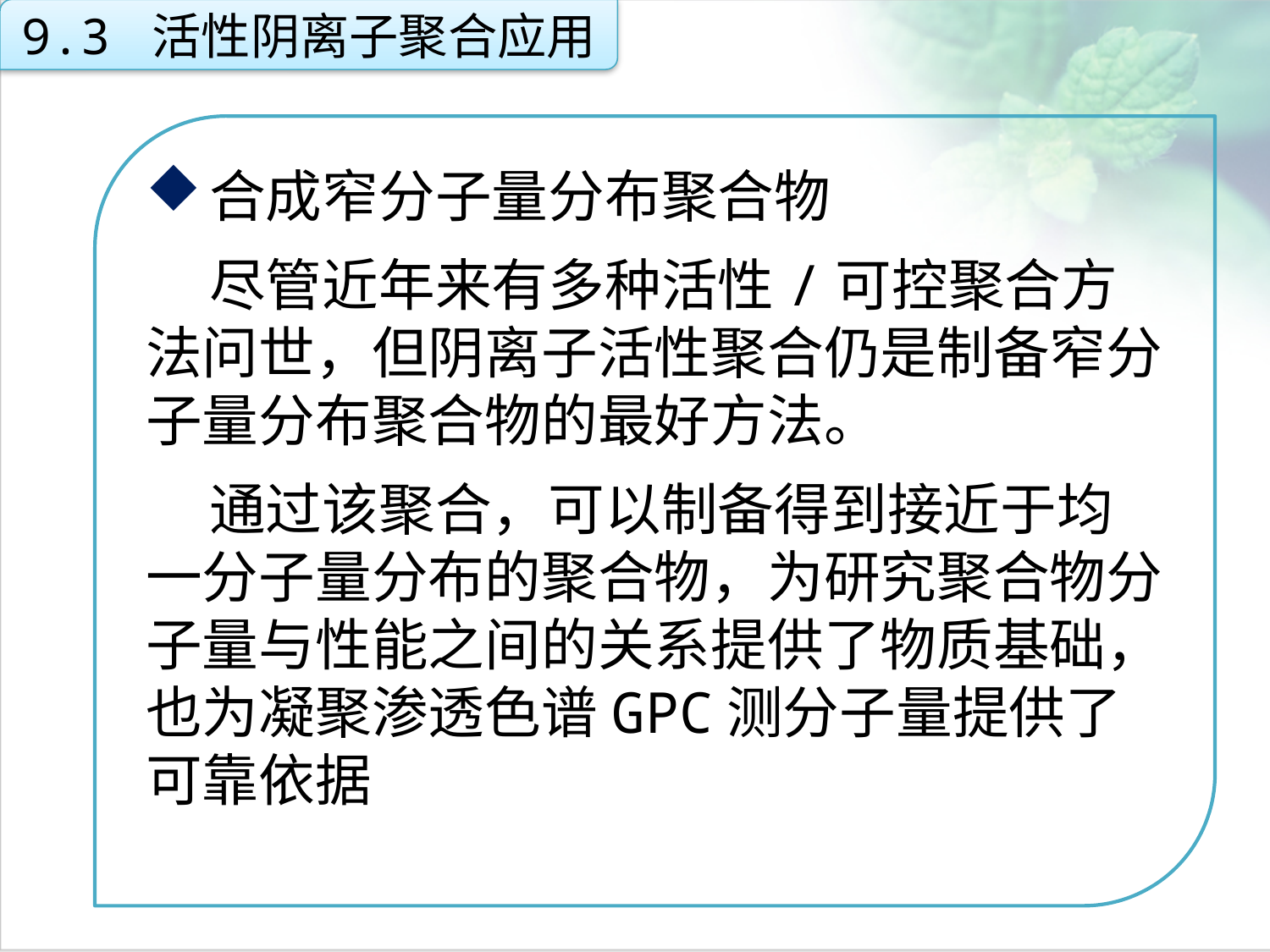

9.3 活性阴离子聚合应用
合成窄分子量分布聚合物
尽管近年来有多种活性/可控聚合方法问世，但阴离子活性聚合仍是制备窄分子量分布聚合物的最好方法。
通过该聚合，可以制备得到接近于均一分子量分布的聚合物，为研究聚合物分子量与性能之间的关系提供了物质基础，也为凝聚渗透色谱GPC测分子量提供了可靠依据
点击添加文本
点击添加文本
点击添加文本
点击添加文本